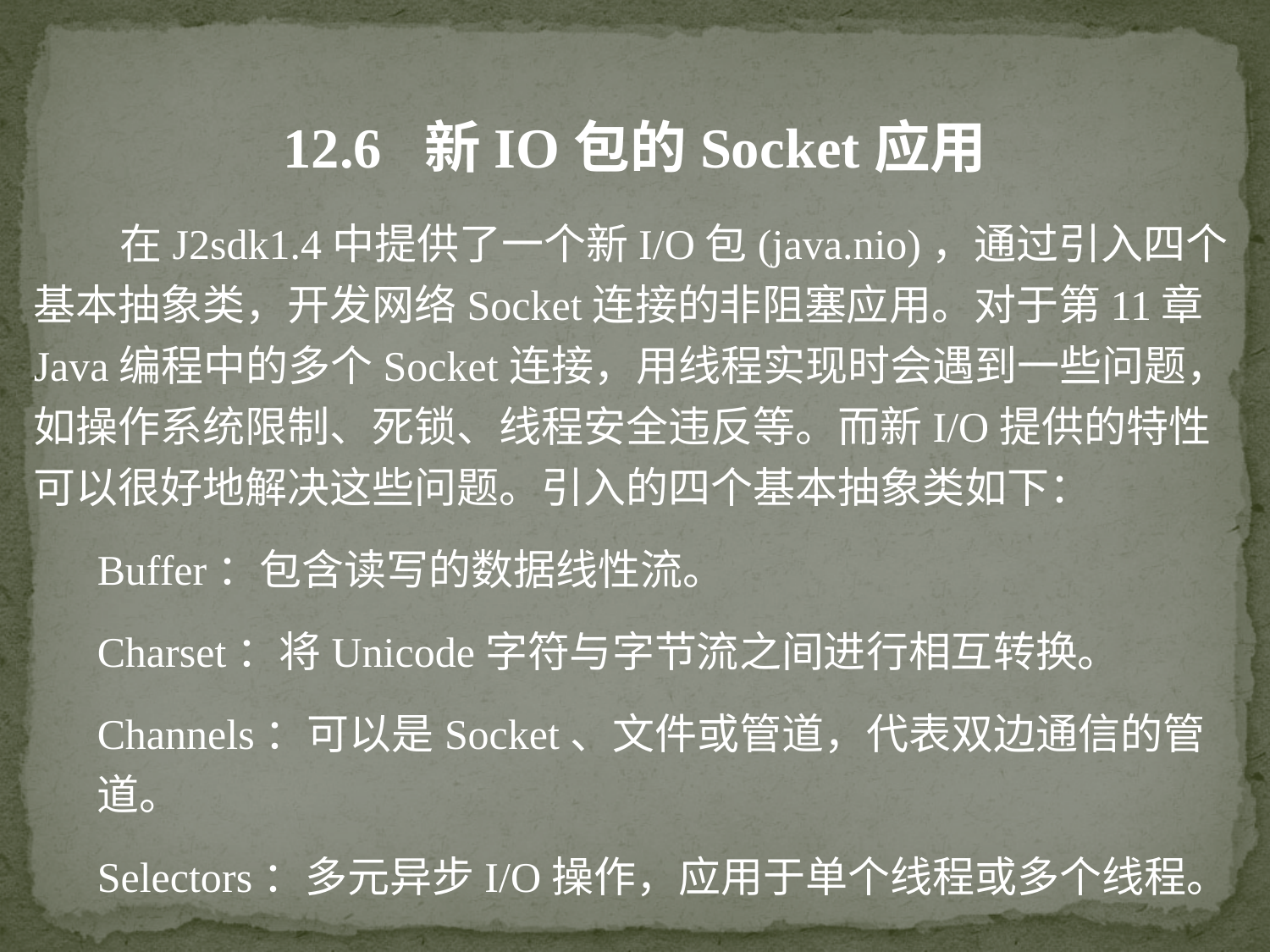

12.6  新IO包的Socket应用
        在J2sdk1.4中提供了一个新I/O包(java.nio)，通过引入四个基本抽象类，开发网络Socket连接的非阻塞应用。对于第11章Java编程中的多个Socket连接，用线程实现时会遇到一些问题，如操作系统限制、死锁、线程安全违反等。而新I/O提供的特性可以很好地解决这些问题。引入的四个基本抽象类如下：
Buffer：包含读写的数据线性流。
Charset：将Unicode字符与字节流之间进行相互转换。
Channels：可以是Socket、文件或管道，代表双边通信的管道。
Selectors：多元异步I/O操作，应用于单个线程或多个线程。